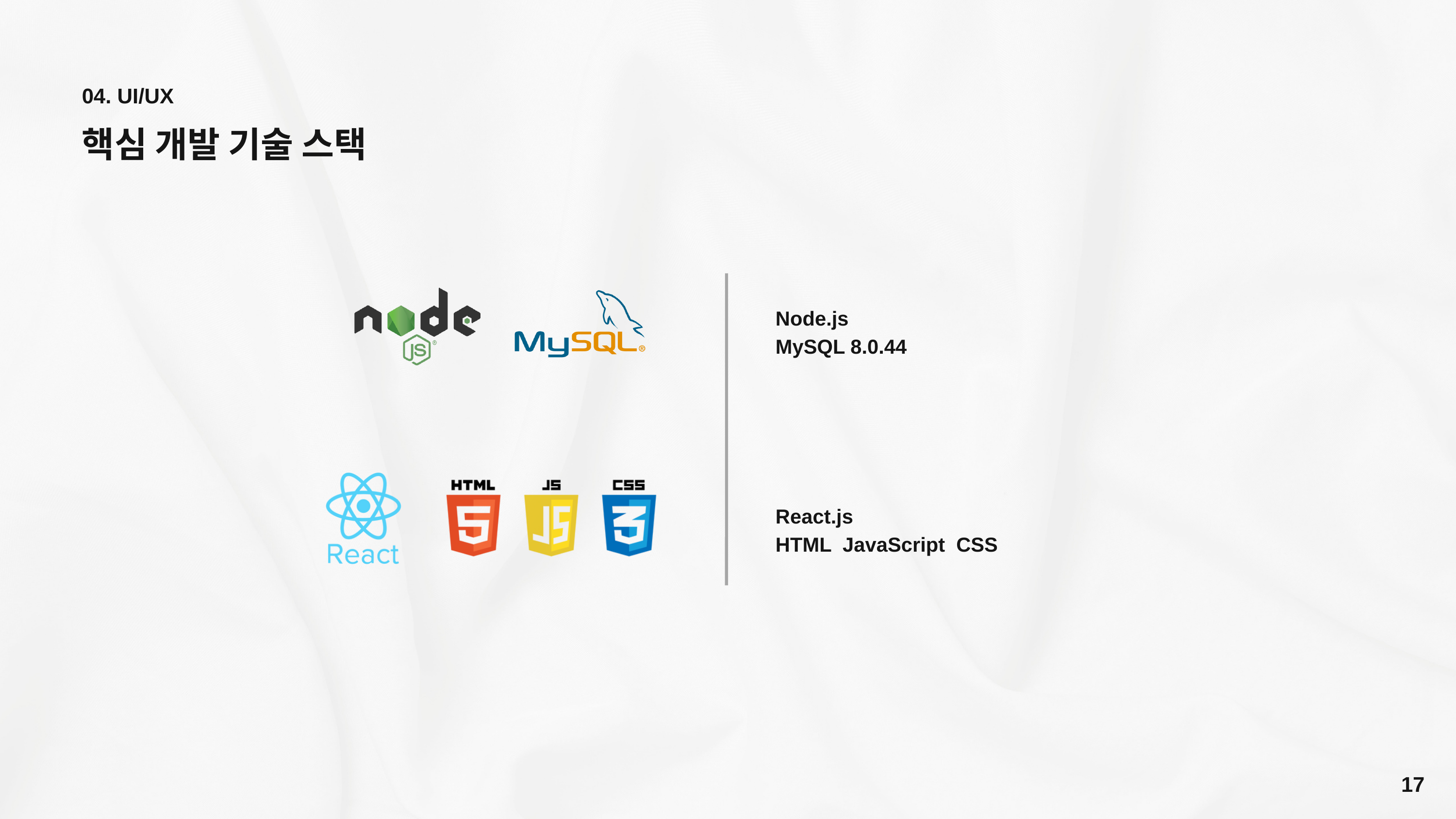

04. UI/UX
핵심 개발 기술 스택

Node.js
MySQL 8.0.44

React.js
HTML  JavaScript  CSS

17